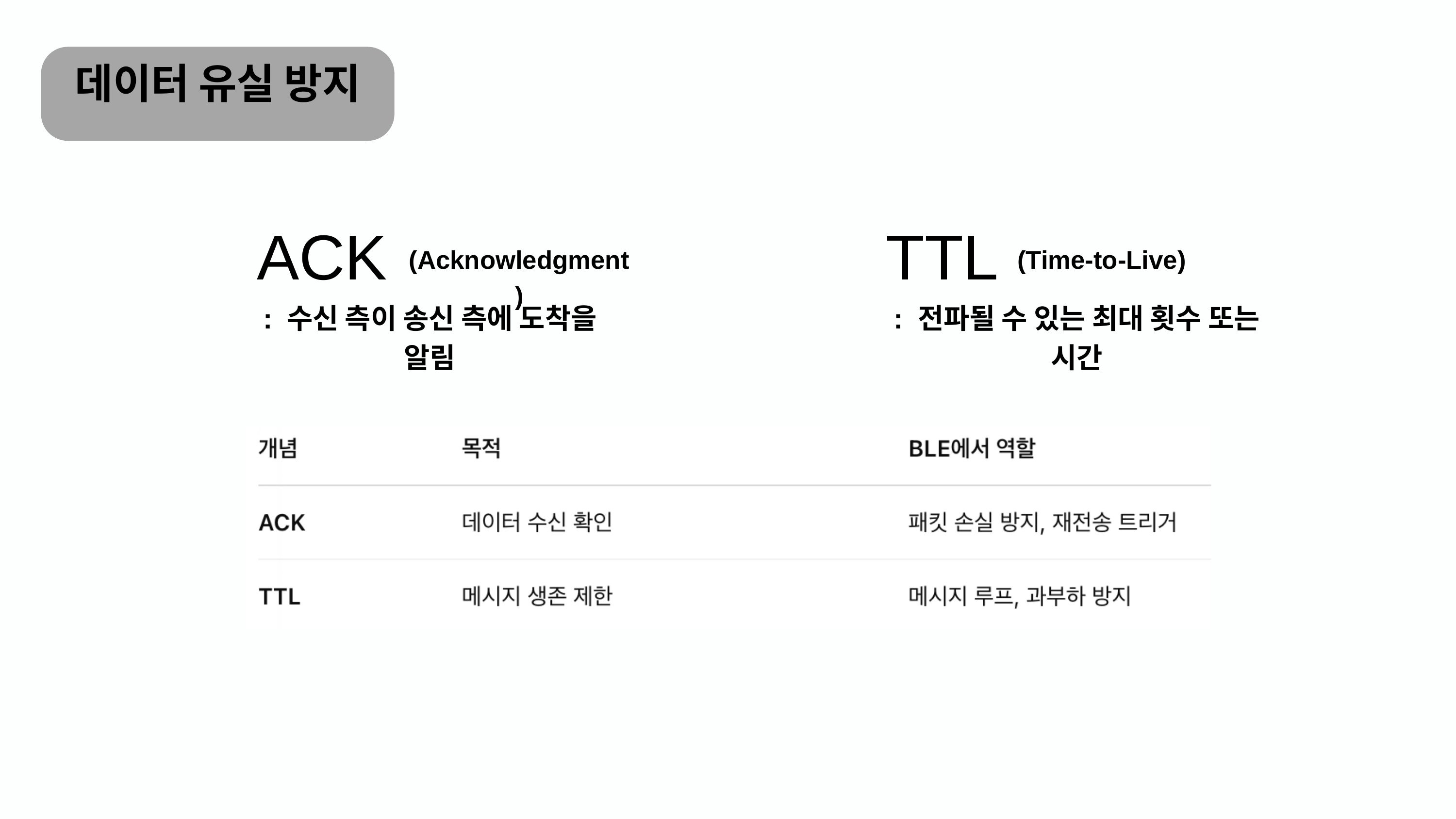

데이터 유실 방지
ACK
TTL
(Acknowledgment)
(Time-to-Live)
: 수신 측이 송신 측에 도착을 알림
: 전파될 수 있는 최대 횟수 또는 시간